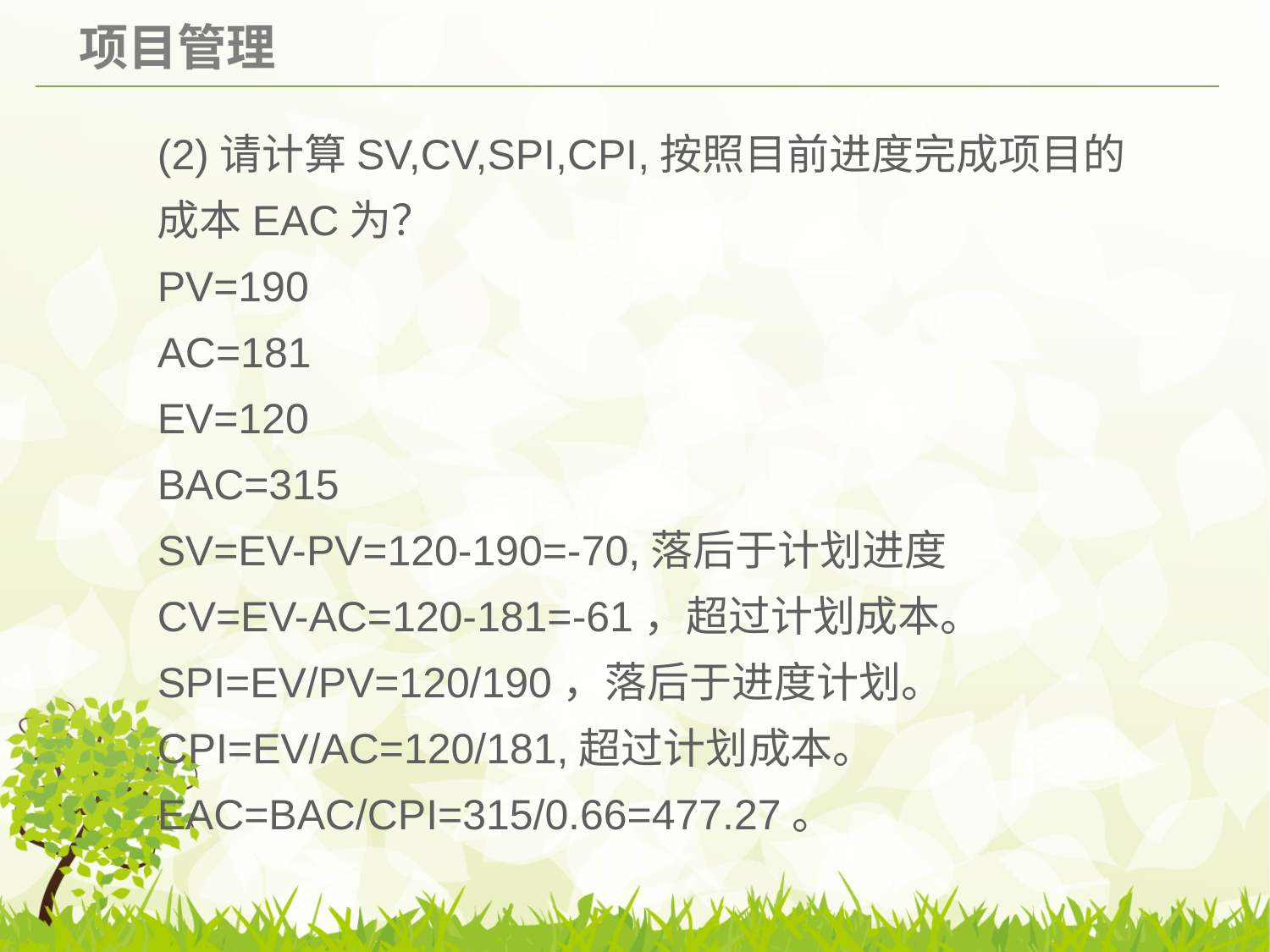

(2)请计算SV,CV,SPI,CPI,按照目前进度完成项目的成本EAC为？
PV=190
AC=181
EV=120
BAC=315
SV=EV-PV=120-190=-70,落后于计划进度
CV=EV-AC=120-181=-61，超过计划成本。
SPI=EV/PV=120/190，落后于进度计划。
CPI=EV/AC=120/181,超过计划成本。
EAC=BAC/CPI=315/0.66=477.27。